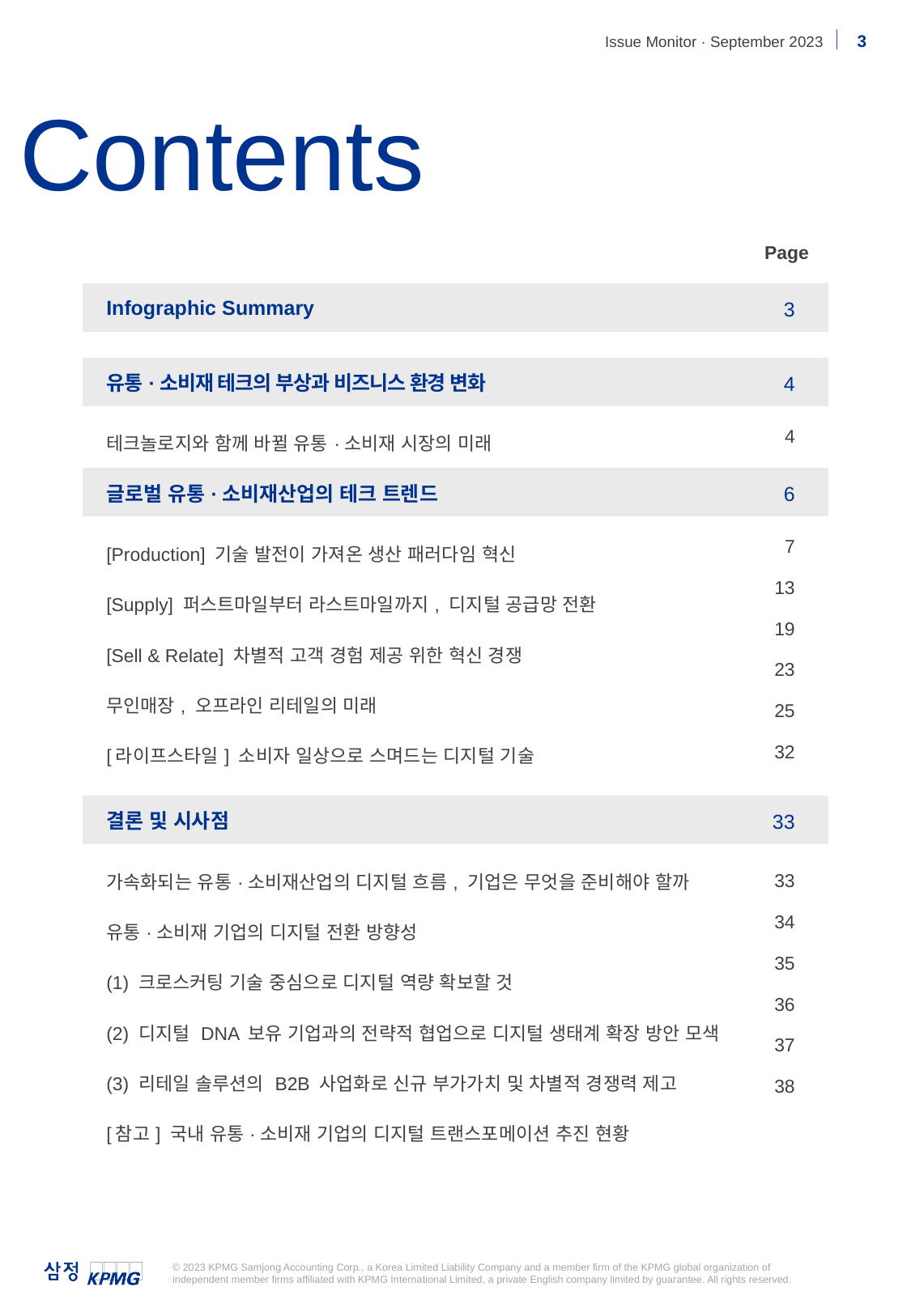

Contents
|  | Page |
| --- | --- |
|  |  |
| Infographic Summary | 3 |
|  |  |
| 유통·소비재 테크의 부상과 비즈니스 환경 변화 | 4 |
| 테크놀로지와 함께 바뀔 유통·소비재 시장의 미래 | 4 |
| 글로벌 유통·소비재산업의 테크 트렌드 | 6 |
| [Production] 기술 발전이 가져온 생산 패러다임 혁신 [Supply] 퍼스트마일부터 라스트마일까지, 디지털 공급망 전환 [Sell & Relate] 차별적 고객 경험 제공 위한 혁신 경쟁 무인매장, 오프라인 리테일의 미래 [라이프스타일] 소비자 일상으로 스며드는 디지털 기술 CES에 등장한 소비재 테크 | 7 13 19 23 25 32 |
| 결론 및 시사점 | 33 |
| 가속화되는 유통·소비재산업의 디지털 흐름, 기업은 무엇을 준비해야 할까 유통·소비재 기업의 디지털 전환 방향성 (1) 크로스커팅 기술 중심으로 디지털 역량 확보할 것 (2) 디지털 DNA 보유 기업과의 전략적 협업으로 디지털 생태계 확장 방안 모색 (3) 리테일 솔루션의 B2B 사업화로 신규 부가가치 및 차별적 경쟁력 제고 [참고] 국내 유통·소비재 기업의 디지털 트랜스포메이션 추진 현황 | 33 34 35 36 37 38 |